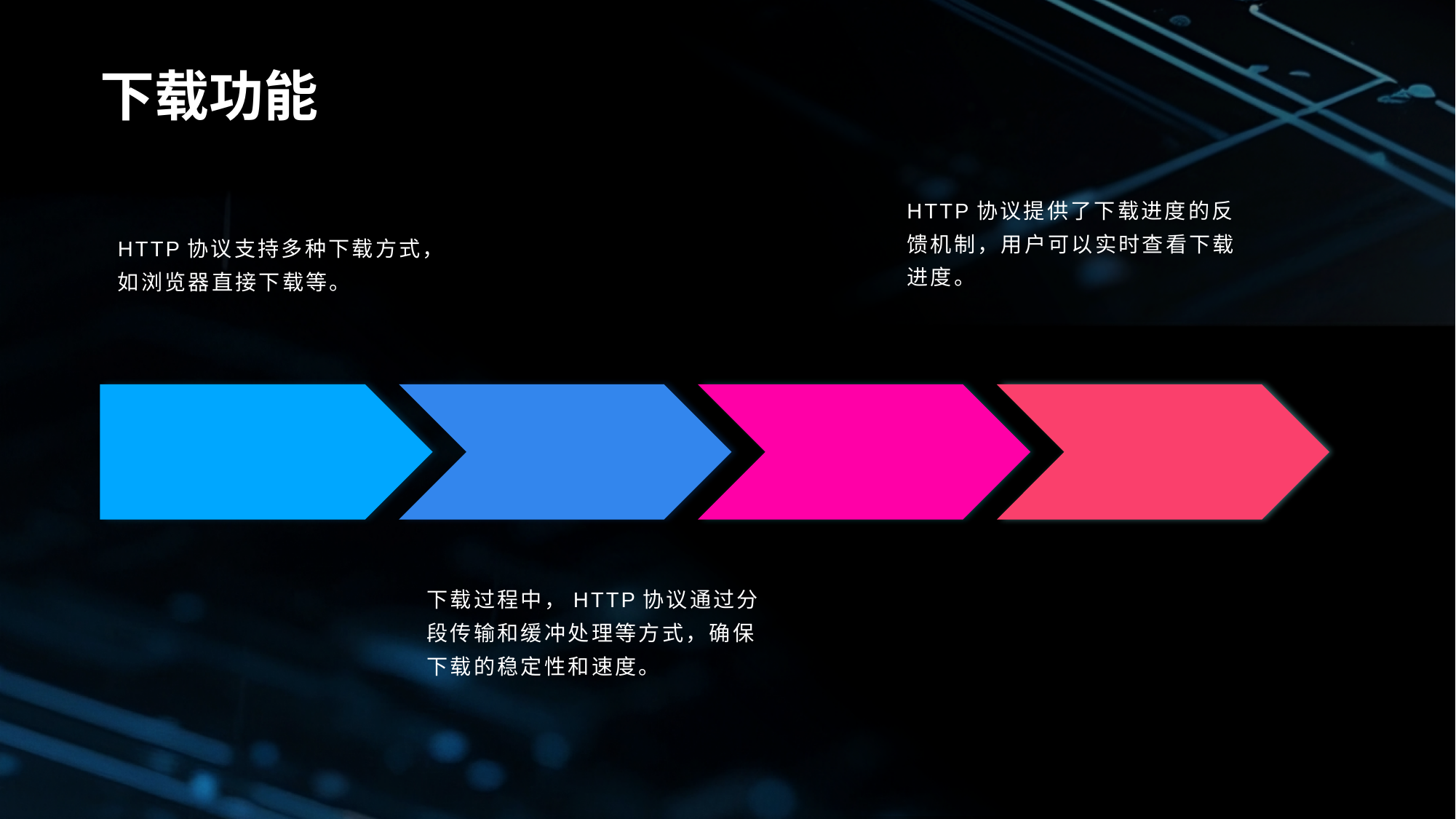

# 下载功能
HTTP协议提供了下载进度的反馈机制，用户可以实时查看下载进度。
HTTP协议支持多种下载方式，如浏览器直接下载等。

下载过程中，HTTP协议通过分段传输和缓冲处理等方式，确保下载的稳定性和速度。